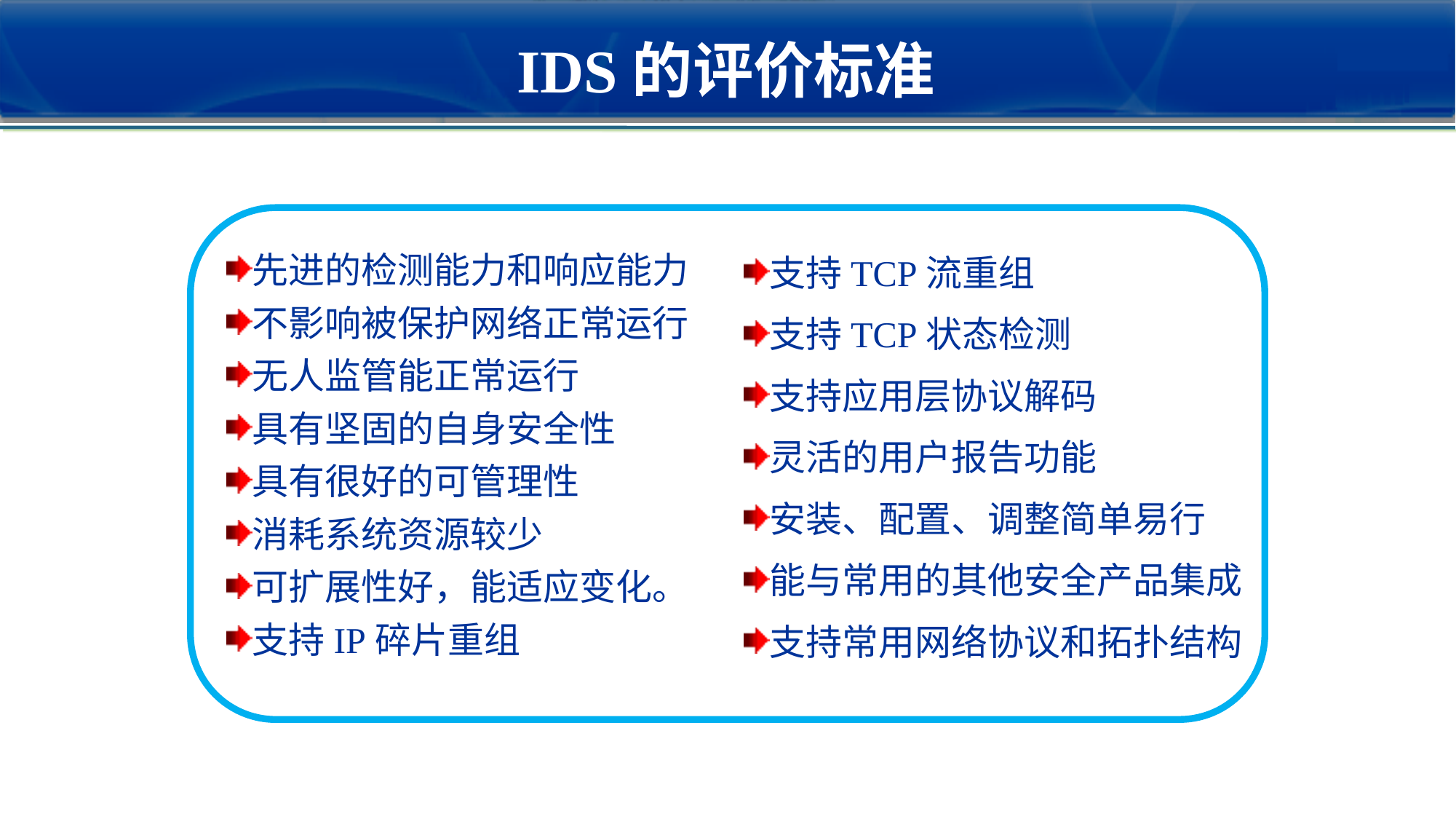

IDS的评价标准

支持TCP流重组
支持TCP状态检测
支持应用层协议解码
灵活的用户报告功能
安装、配置、调整简单易行
能与常用的其他安全产品集成
支持常用网络协议和拓扑结构
先进的检测能力和响应能力
不影响被保护网络正常运行
无人监管能正常运行
具有坚固的自身安全性
具有很好的可管理性
消耗系统资源较少
可扩展性好，能适应变化。
支持IP碎片重组